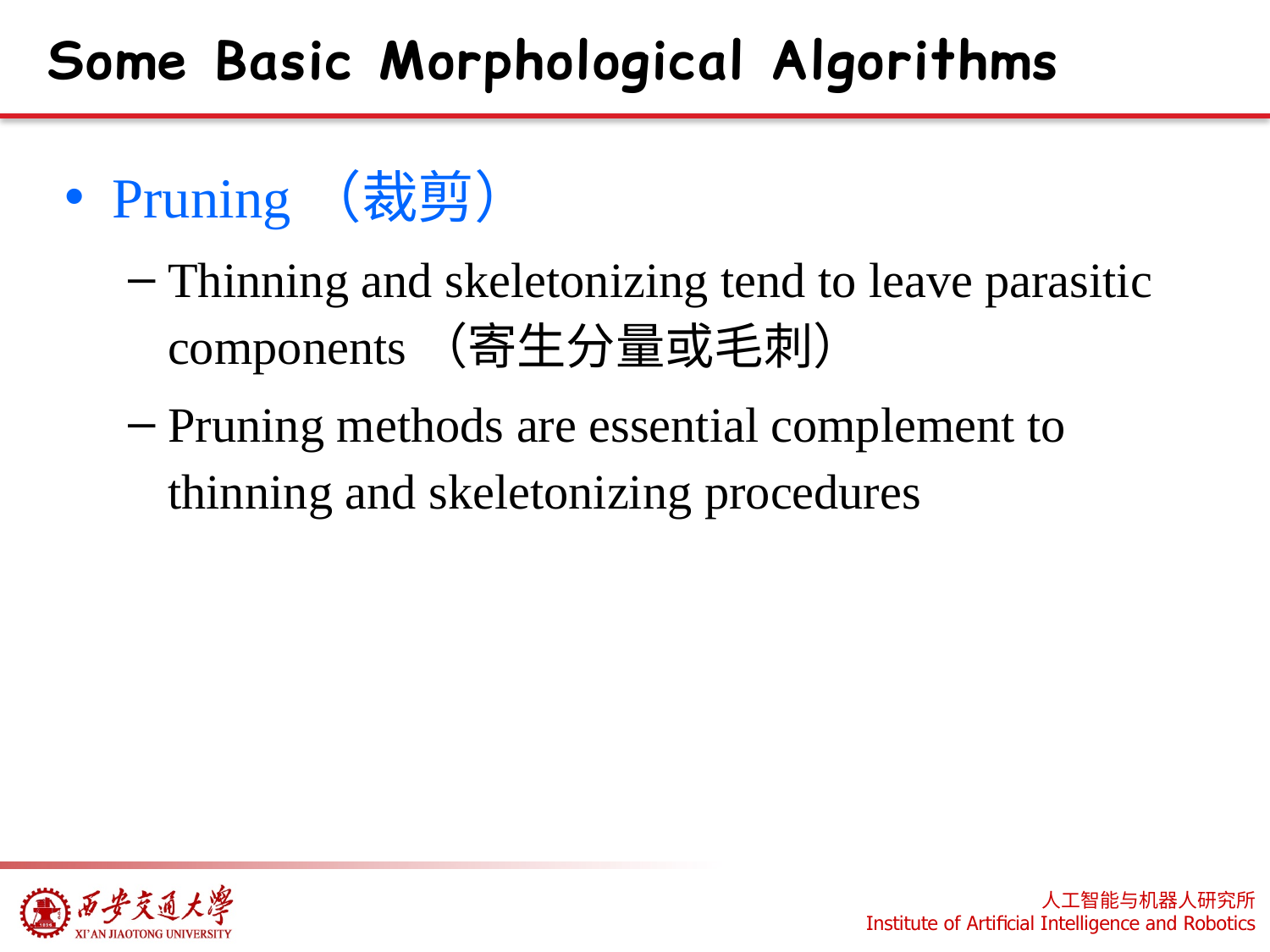

# Some Basic Morphological Algorithms
Pruning（裁剪）
Thinning and skeletonizing tend to leave parasitic components（寄生分量或毛刺）
Pruning methods are essential complement to thinning and skeletonizing procedures